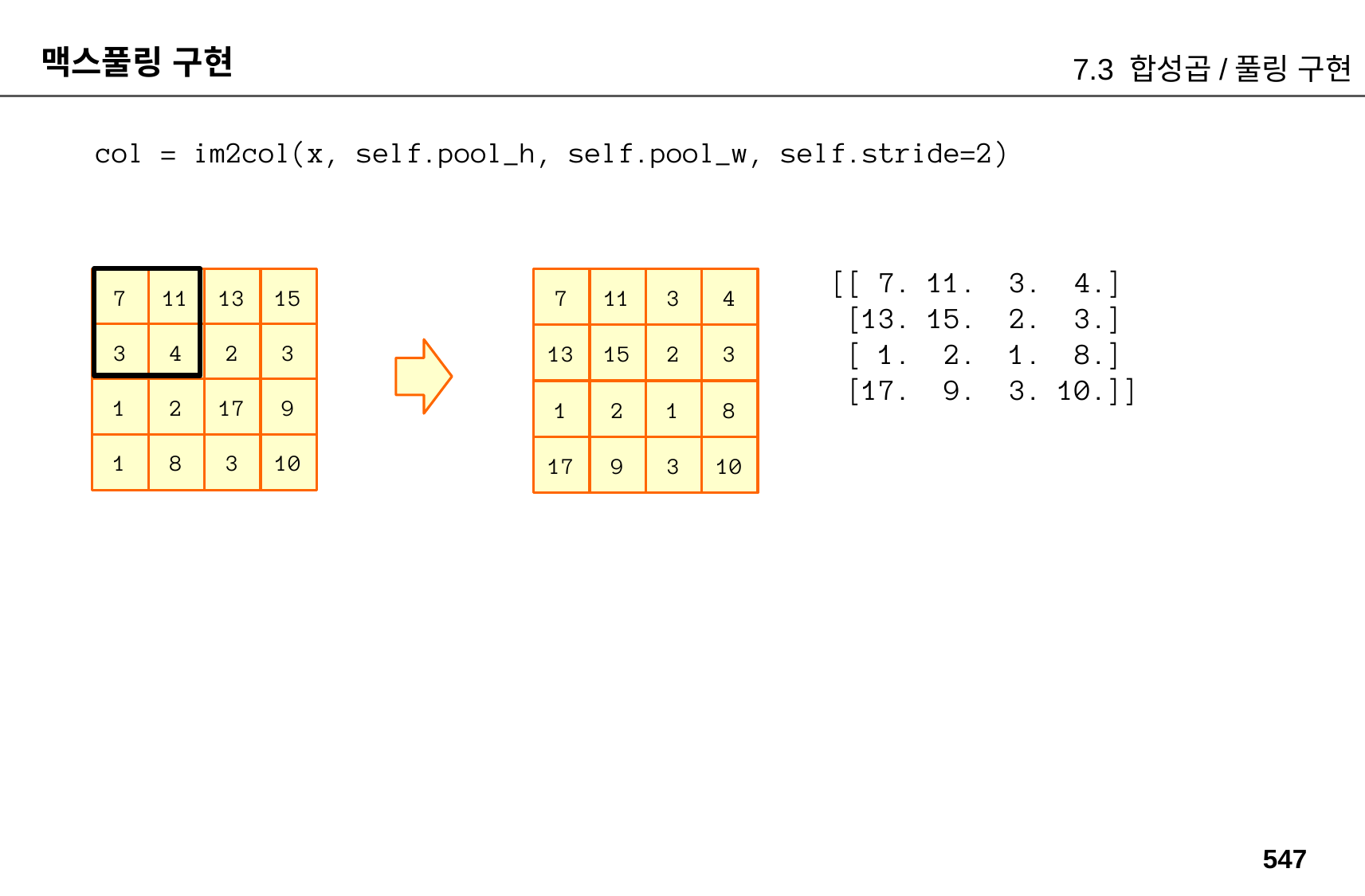

맥스풀링 구현
7.3 합성곱/풀링 구현
col = im2col(x, self.pool_h, self.pool_w, self.stride=2)
[[ 7. 11.  3.  4.]
 [13. 15.  2.  3.]
 [ 1.  2.  1.  8.]
 [17.  9.  3. 10.]]
7

11
13
15
7
11
3
4
3
4
2
3
13
15
2
3

1
2
17
9
1
2
1
8
1
8
3
10
17
9
3
10